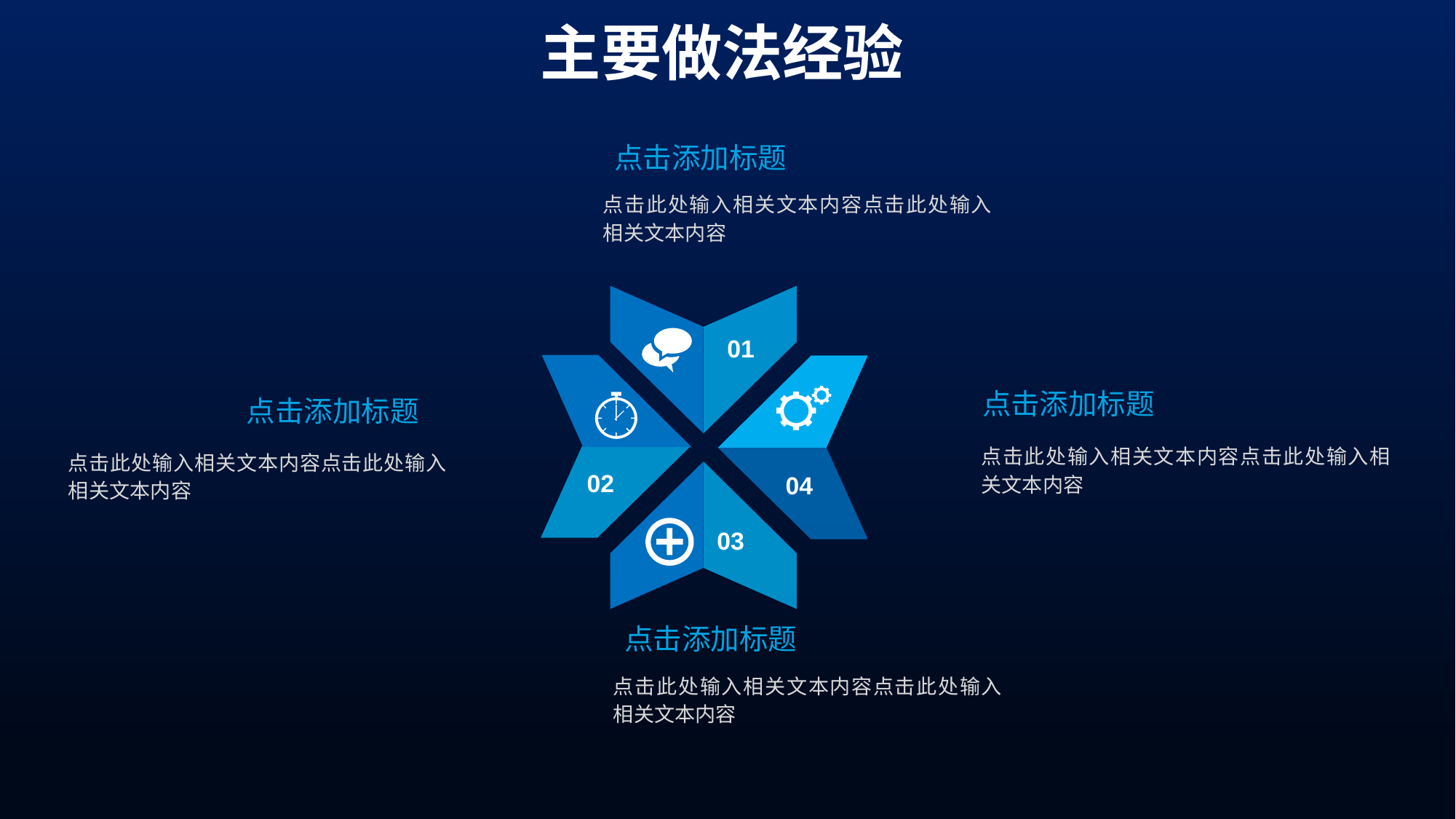

主要做法经验
点击添加标题
点击此处输入相关文本内容点击此处输入相关文本内容

01

02

04

点击添加标题
点击此处输入相关文本内容点击此处输入相关文本内容
点击添加标题
点击此处输入相关文本内容点击此处输入相关文本内容

03

点击添加标题
点击此处输入相关文本内容点击此处输入相关文本内容